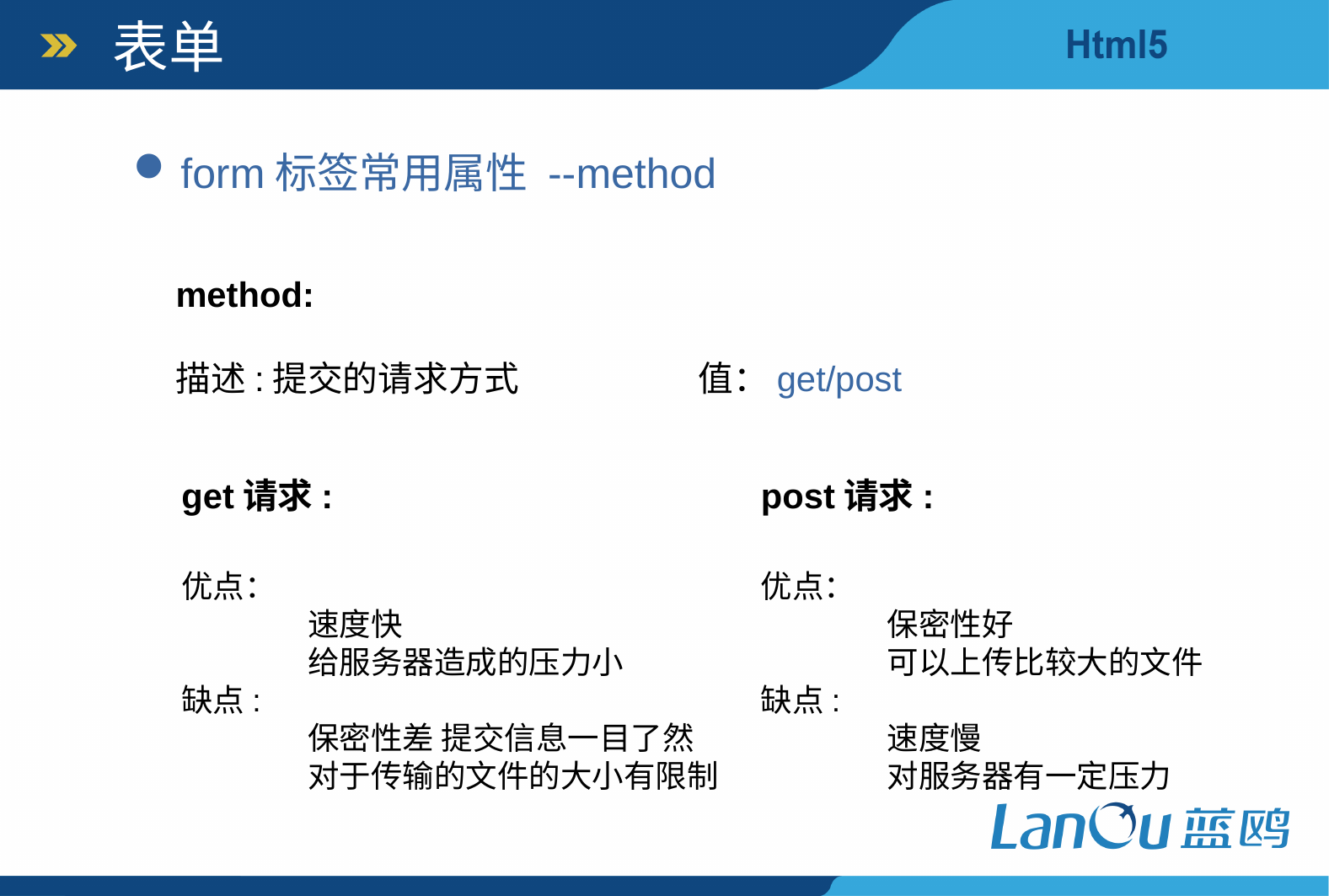

表单
form标签常用属性 --method
method:

描述:提交的请求方式                       值：get/post
post请求:

优点：
	保密性好
	可以上传比较大的文件
缺点:
	速度慢
	对服务器有一定压力
get请求:

优点：
	速度快
	给服务器造成的压力小
缺点:
	保密性差 提交信息一目了然
	对于传输的文件的大小有限制